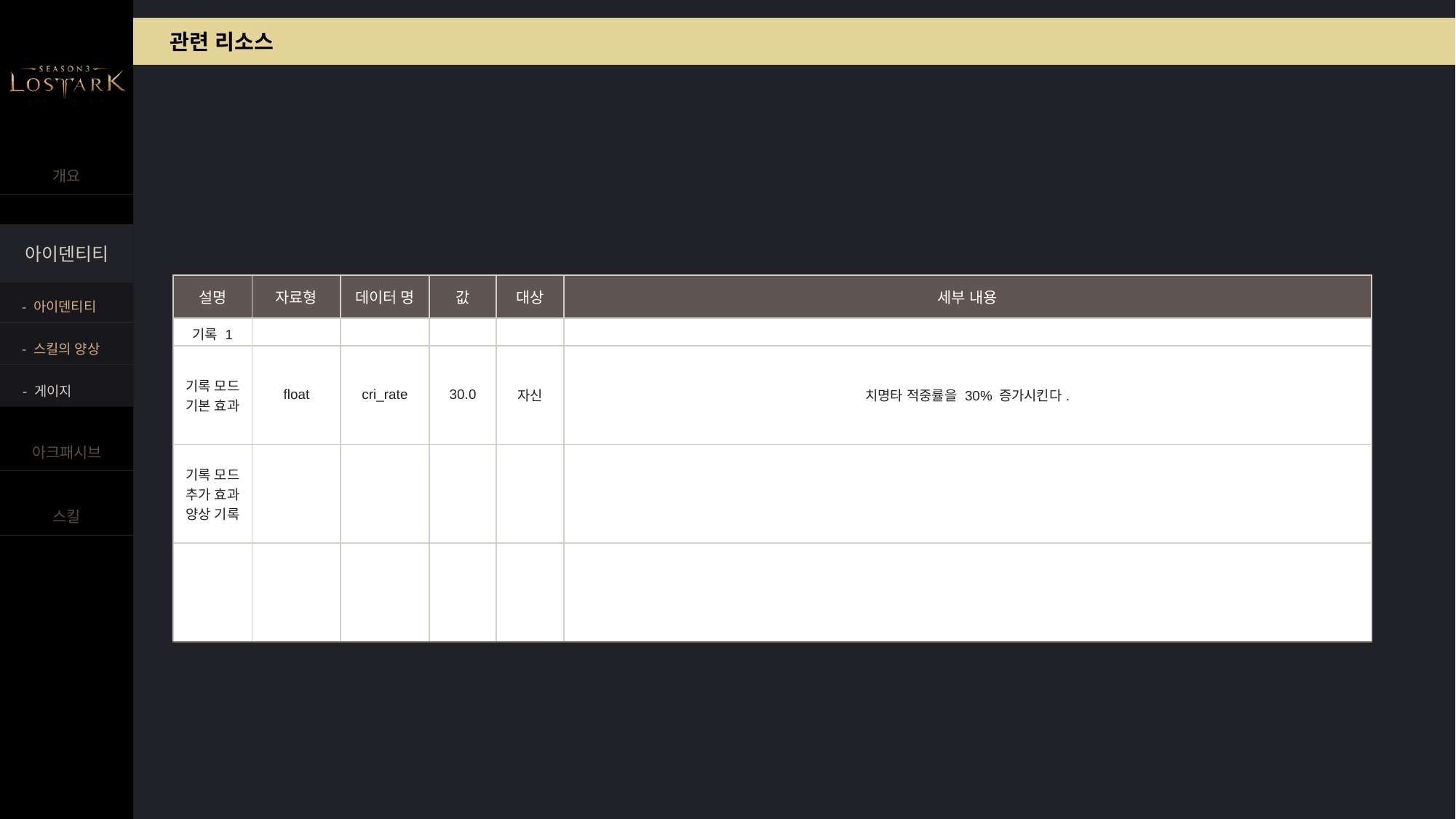

관련 리소스

| 설명 | 자료형 | 데이터 명 | 값 | 대상 | 세부 내용 |
| --- | --- | --- | --- | --- | --- |
| 기록 1 |  |  |  |  |  |
| 기록 모드 기본 효과 | float | cri\_rate | 30.0 | 자신 | 치명타 적중률을 30% 증가시킨다. |
| 기록 모드 추가 효과 양상 기록 |  |  |  |  |  |
|  |  |  |  |  |  |
- 아이덴티티
- 스킬의 양상
- 게이지